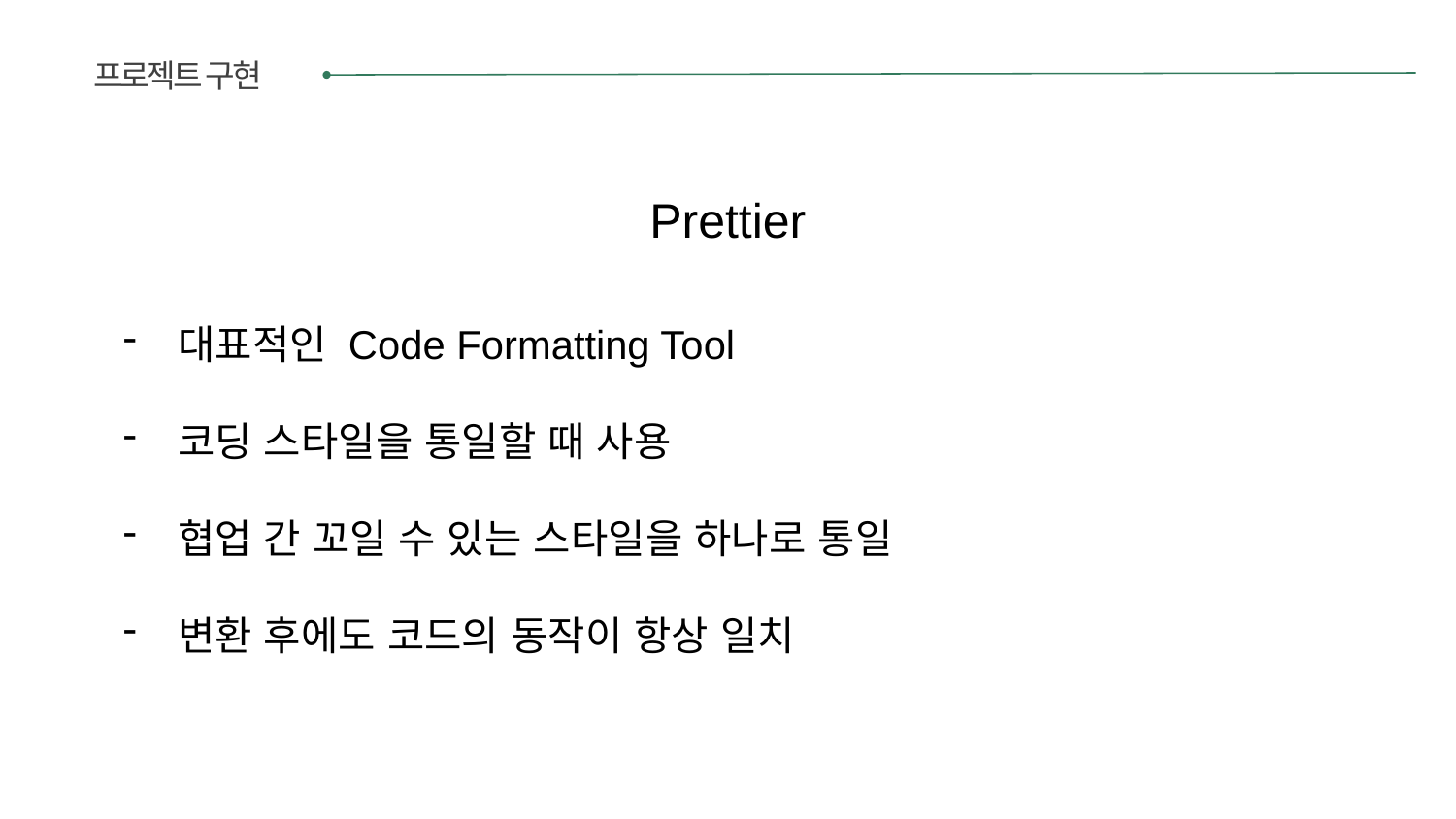

프로젝트 구현
Prettier
대표적인 Code Formatting Tool
코딩 스타일을 통일할 때 사용
협업 간 꼬일 수 있는 스타일을 하나로 통일
변환 후에도 코드의 동작이 항상 일치